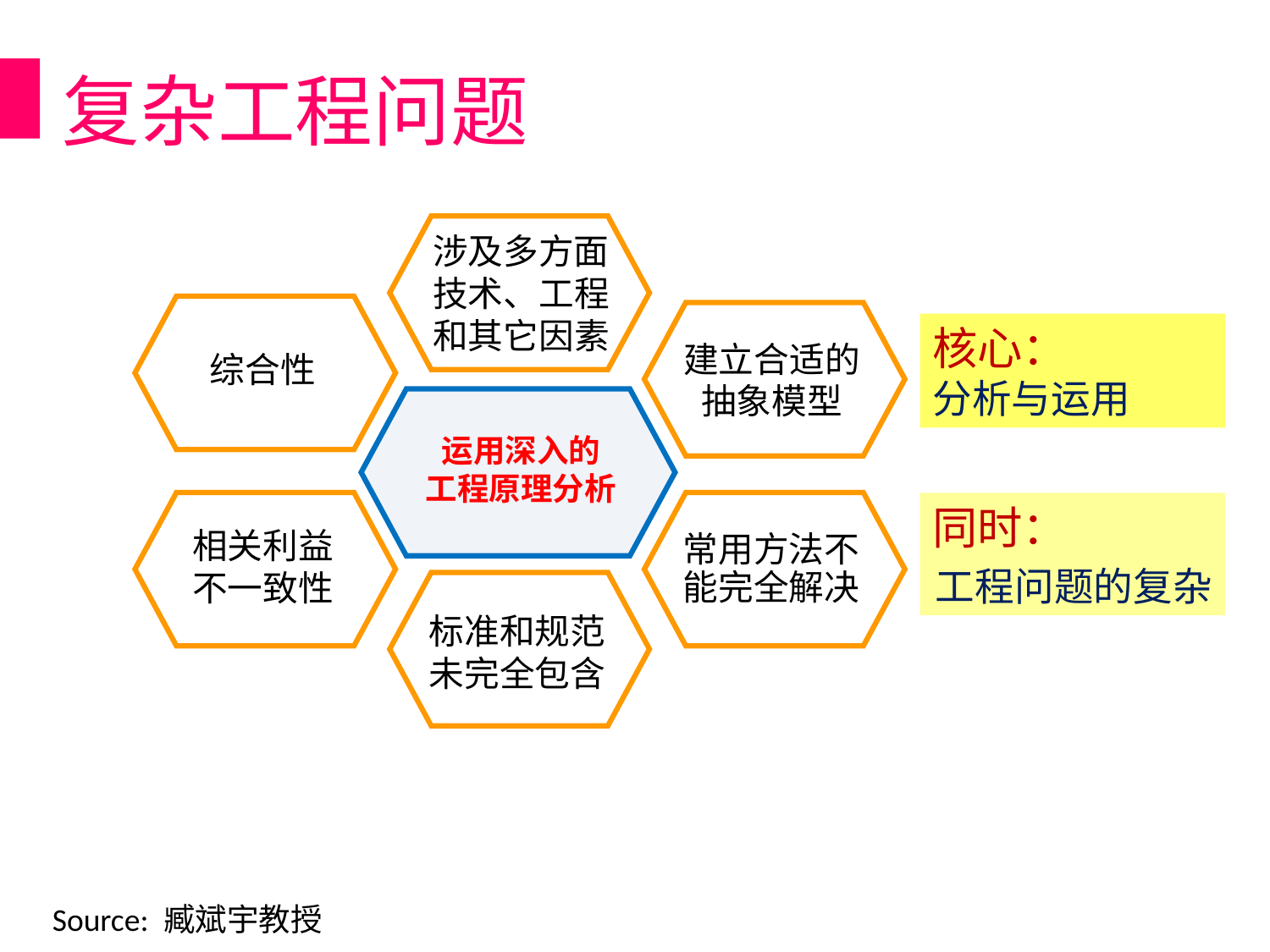

复杂工程问题

运用深入的
工程原理分析

涉及多方面技术、工程和其它因素
核心：
分析与运用
建立合适的抽象模型
综合性
同时：
工程问题的复杂
相关利益不一致性
常用方法不能完全解决
标准和规范未完全包含
Source: 臧斌宇教授